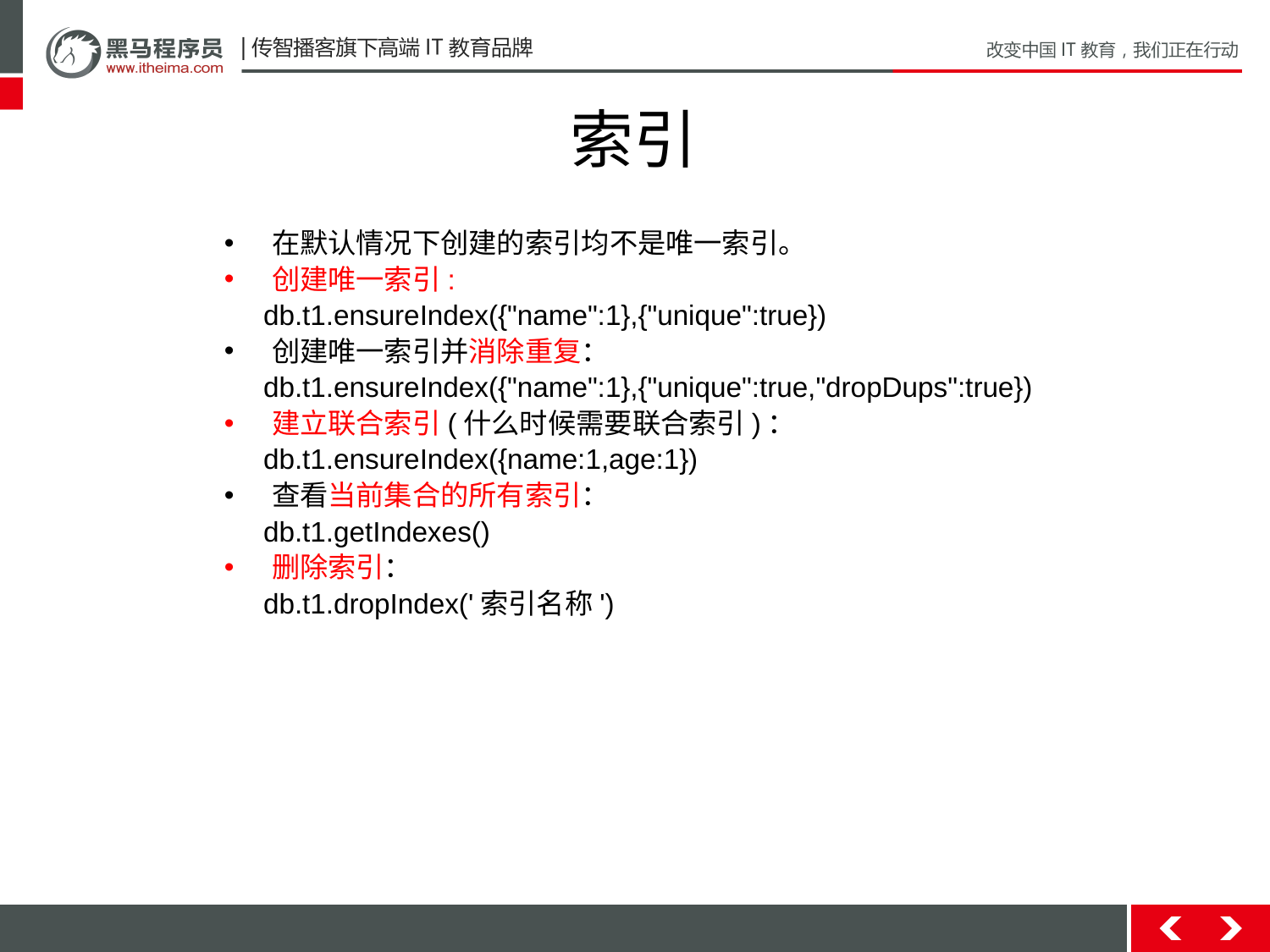

# 索引
在默认情况下创建的索引均不是唯一索引。
创建唯一索引:
     db.t1.ensureIndex({"name":1},{"unique":true})
创建唯一索引并消除重复：
     db.t1.ensureIndex({"name":1},{"unique":true,"dropDups":true})
建立联合索引(什么时候需要联合索引)：
     db.t1.ensureIndex({name:1,age:1})
查看当前集合的所有索引：
     db.t1.getIndexes()
删除索引：
     db.t1.dropIndex('索引名称')